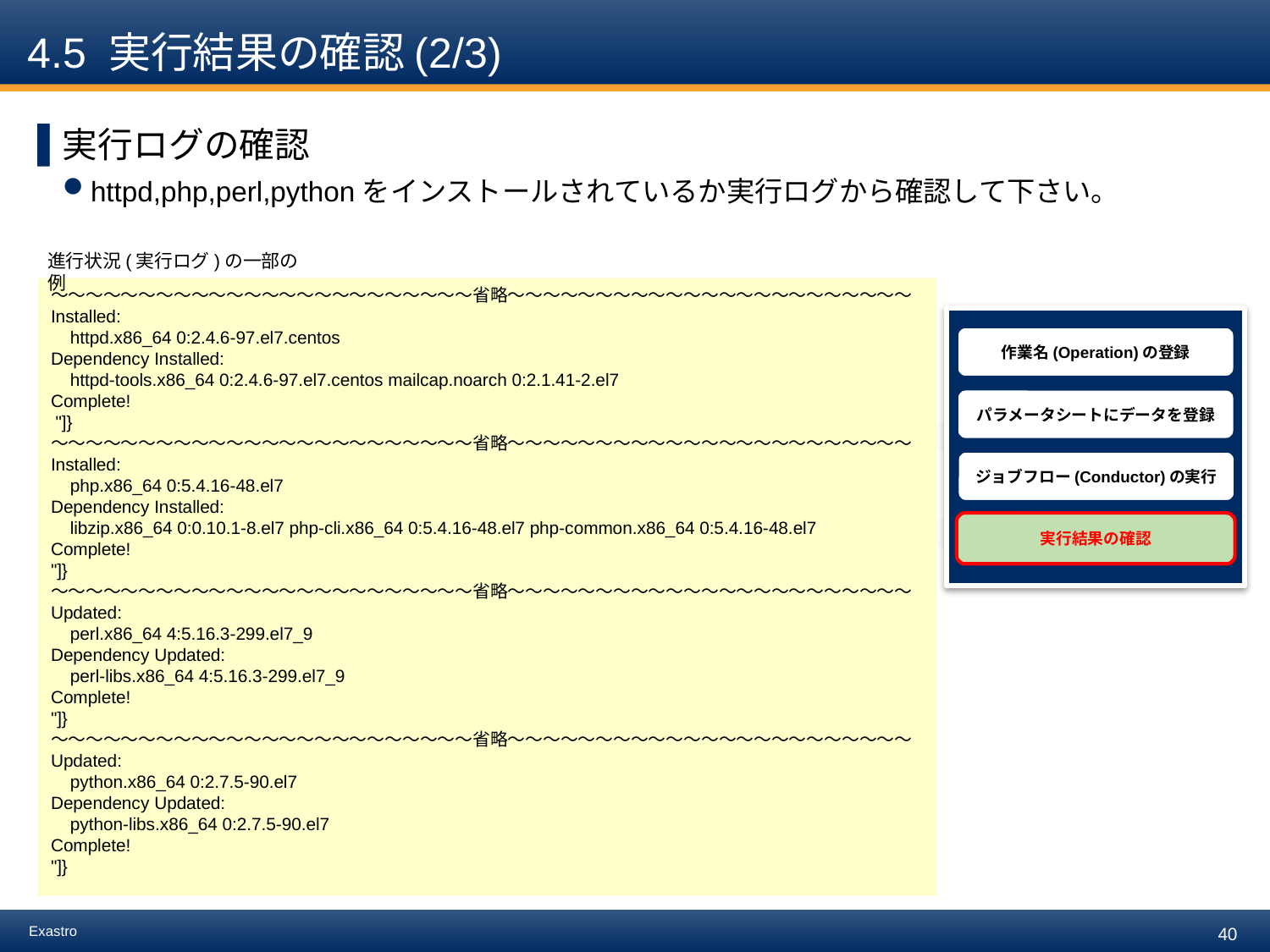

# 4.5 実行結果の確認(2/3)
実行ログの確認
httpd,php,perl,pythonをインストールされているか実行ログから確認して下さい。
進行状況(実行ログ)の一部の例
～～～～～～～～～～～～～～～～～～～～～～～～省略～～～～～～～～～～～～～～～～～～～～～～～Installed:
    httpd.x86_64 0:2.4.6-97.el7.centos
Dependency Installed:
    httpd-tools.x86_64 0:2.4.6-97.el7.centos mailcap.noarch 0:2.1.41-2.el7
Complete!
 "]}
～～～～～～～～～～～～～～～～～～～～～～～～省略～～～～～～～～～～～～～～～～～～～～～～～
Installed:
    php.x86_64 0:5.4.16-48.el7
Dependency Installed:
    libzip.x86_64 0:0.10.1-8.el7 php-cli.x86_64 0:5.4.16-48.el7 php-common.x86_64 0:5.4.16-48.el7
Complete!
"]}
～～～～～～～～～～～～～～～～～～～～～～～～省略～～～～～～～～～～～～～～～～～～～～～～～
Updated:
    perl.x86_64 4:5.16.3-299.el7_9
Dependency Updated:
    perl-libs.x86_64 4:5.16.3-299.el7_9
Complete!
"]}
～～～～～～～～～～～～～～～～～～～～～～～～省略～～～～～～～～～～～～～～～～～～～～～～～
Updated:
    python.x86_64 0:2.7.5-90.el7
Dependency Updated:
    python-libs.x86_64 0:2.7.5-90.el7
Complete!
"]}

作業名(Operation)の登録
パラメータシートにデータを登録
ジョブフロー(Conductor)の実行
実行結果の確認